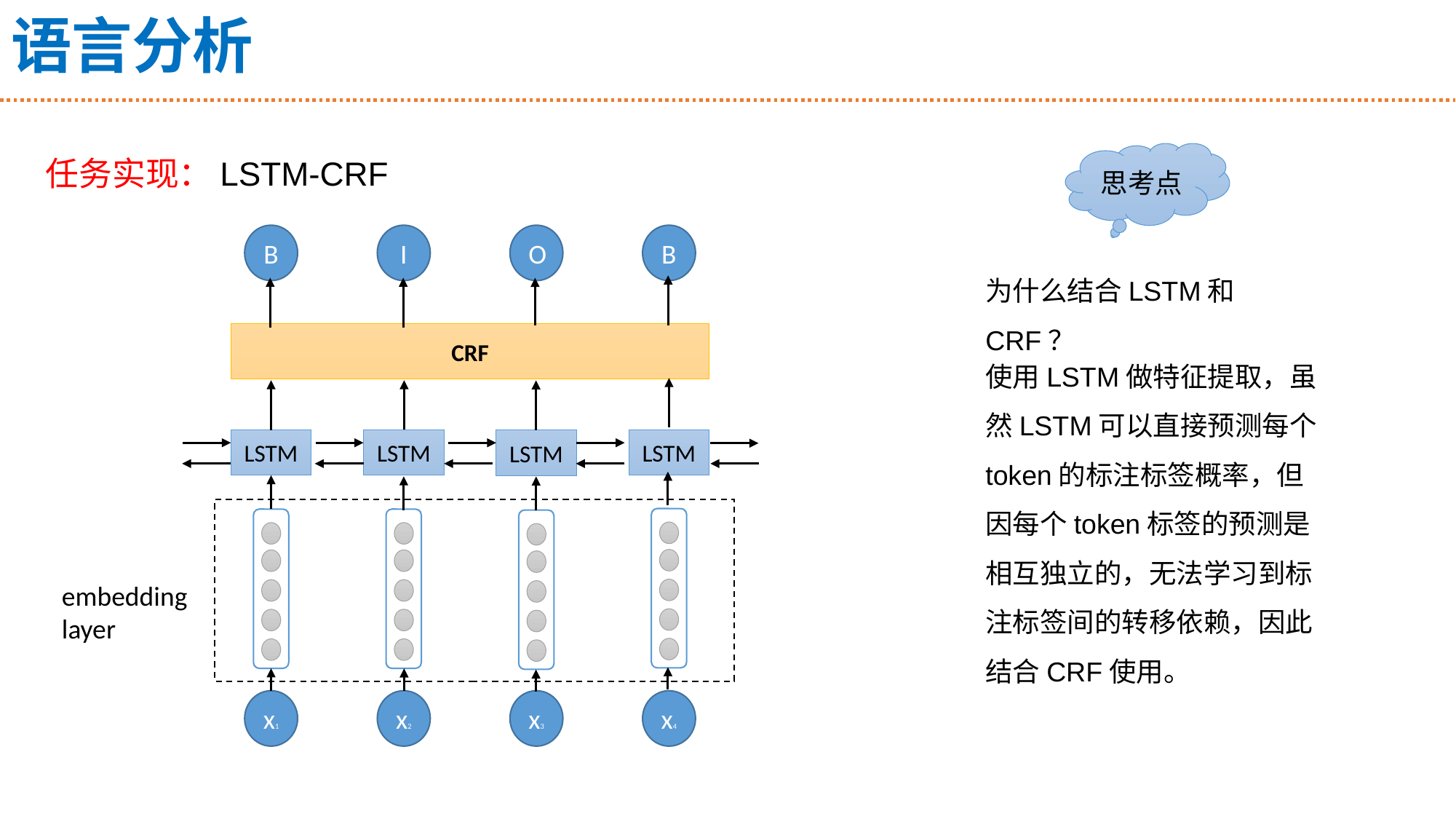

# 语言分析
任务实现：LSTM-CRF
思考点
B
I
O
B
CRF
LSTM
LSTM
LSTM
LSTM

x1
x2
x3
x4
为什么结合LSTM和CRF？
使用LSTM做特征提取，虽然LSTM可以直接预测每个token的标注标签概率，但因每个token标签的预测是相互独立的，无法学习到标注标签间的转移依赖，因此结合CRF使用。
embedding layer